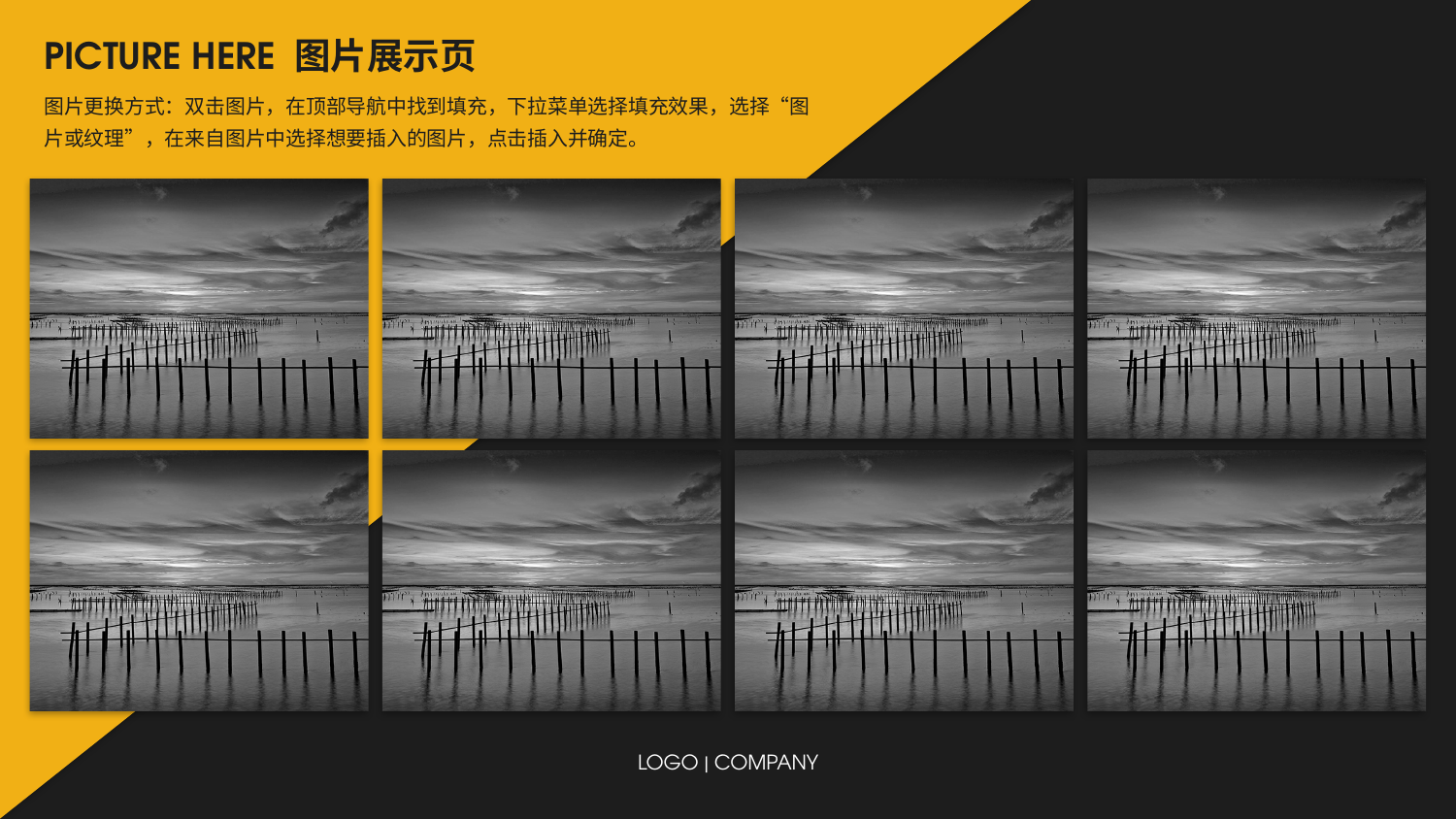

PICTURE HERE 图片展示页
图片更换方式：双击图片，在顶部导航中找到填充，下拉菜单选择填充效果，选择“图片或纹理”，在来自图片中选择想要插入的图片，点击插入并确定。

LOGO | COMPANY